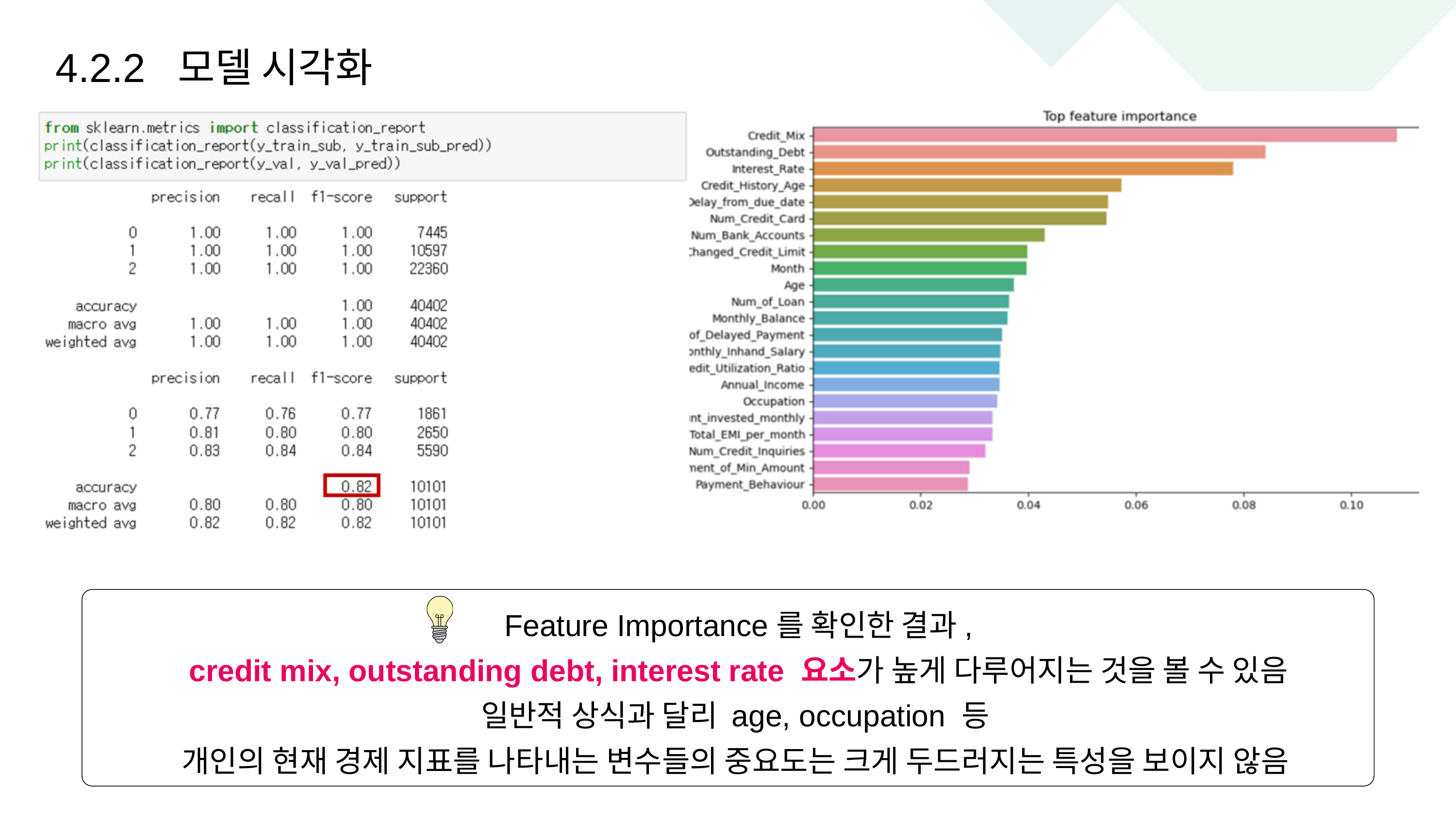

4.2.2  모델 시각화

Feature Importance를 확인한 결과,
credit mix, outstanding debt, interest rate 요소가 높게 다루어지는 것을 볼 수 있음
일반적 상식과 달리 age, occupation 등
개인의 현재 경제 지표를 나타내는 변수들의 중요도는 크게 두드러지는 특성을 보이지 않음